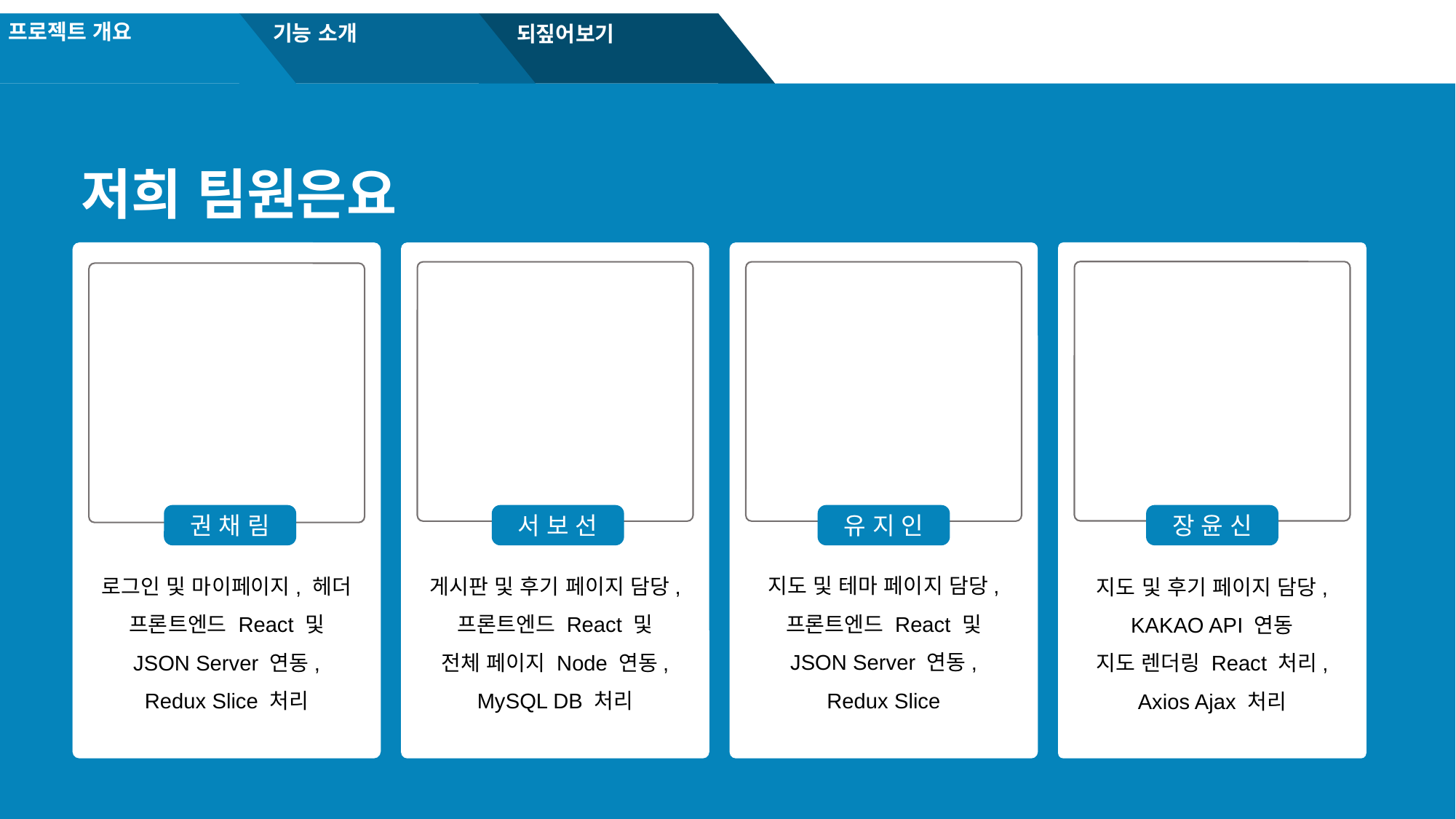

프로젝트 개요

기능 소개
되짚어보기

저희 팀원은요

권 채 림
서 보 선
유 지 인
장 윤 신
지도 및 테마 페이지 담당,
프론트엔드 React 및
JSON Server 연동,
Redux Slice
로그인 및 마이페이지, 헤더
프론트엔드 React 및
JSON Server 연동,
Redux Slice 처리
게시판 및 후기 페이지 담당,
프론트엔드 React 및
전체 페이지 Node 연동,
MySQL DB 처리
지도 및 후기 페이지 담당,
KAKAO API 연동
지도 렌더링 React 처리,
Axios Ajax 처리